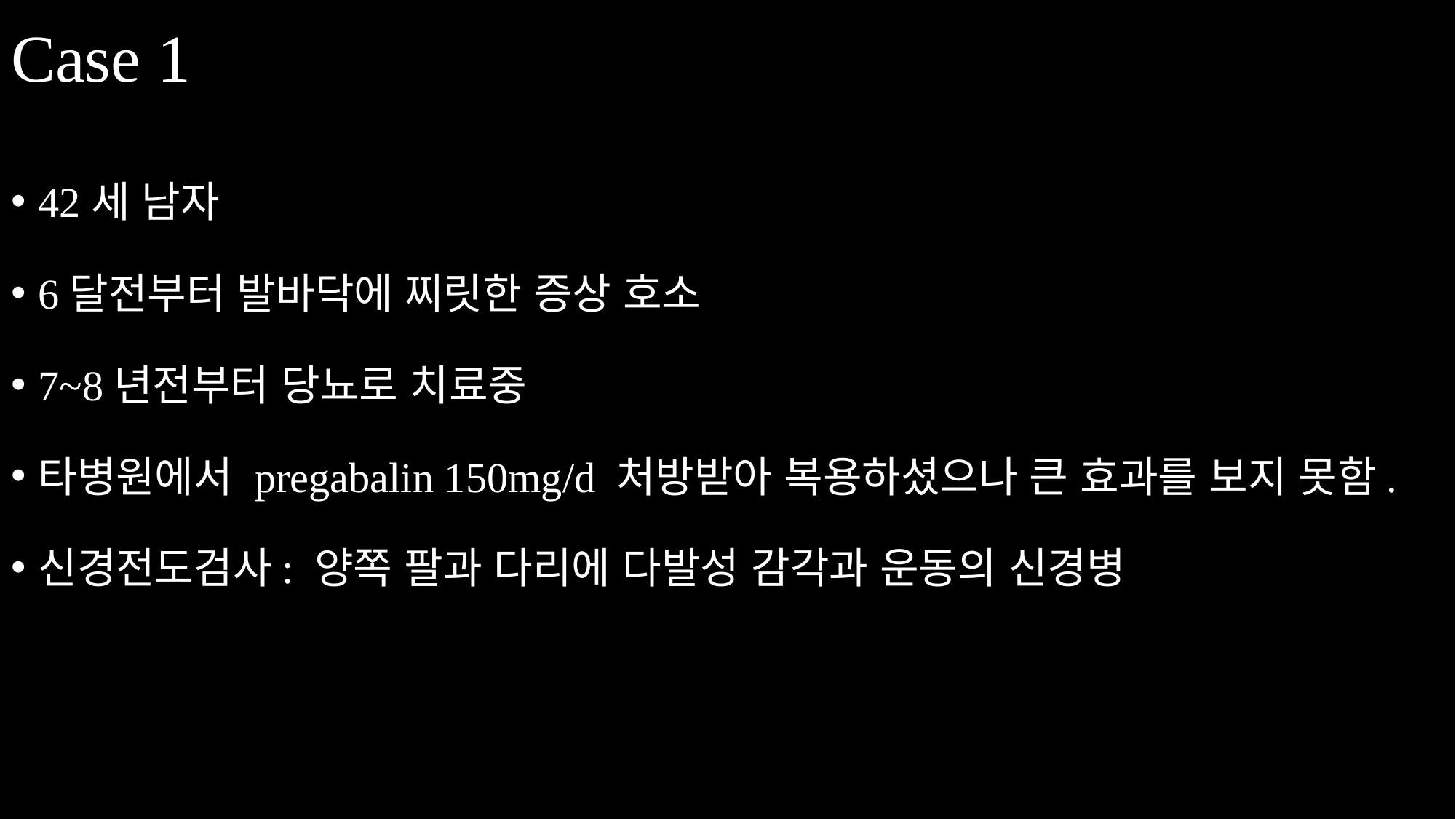

# Case 1
42세 남자
6달전부터 발바닥에 찌릿한 증상 호소
7~8년전부터 당뇨로 치료중
타병원에서 pregabalin 150mg/d 처방받아 복용하셨으나 큰 효과를 보지 못함.
신경전도검사: 양쪽 팔과 다리에 다발성 감각과 운동의 신경병